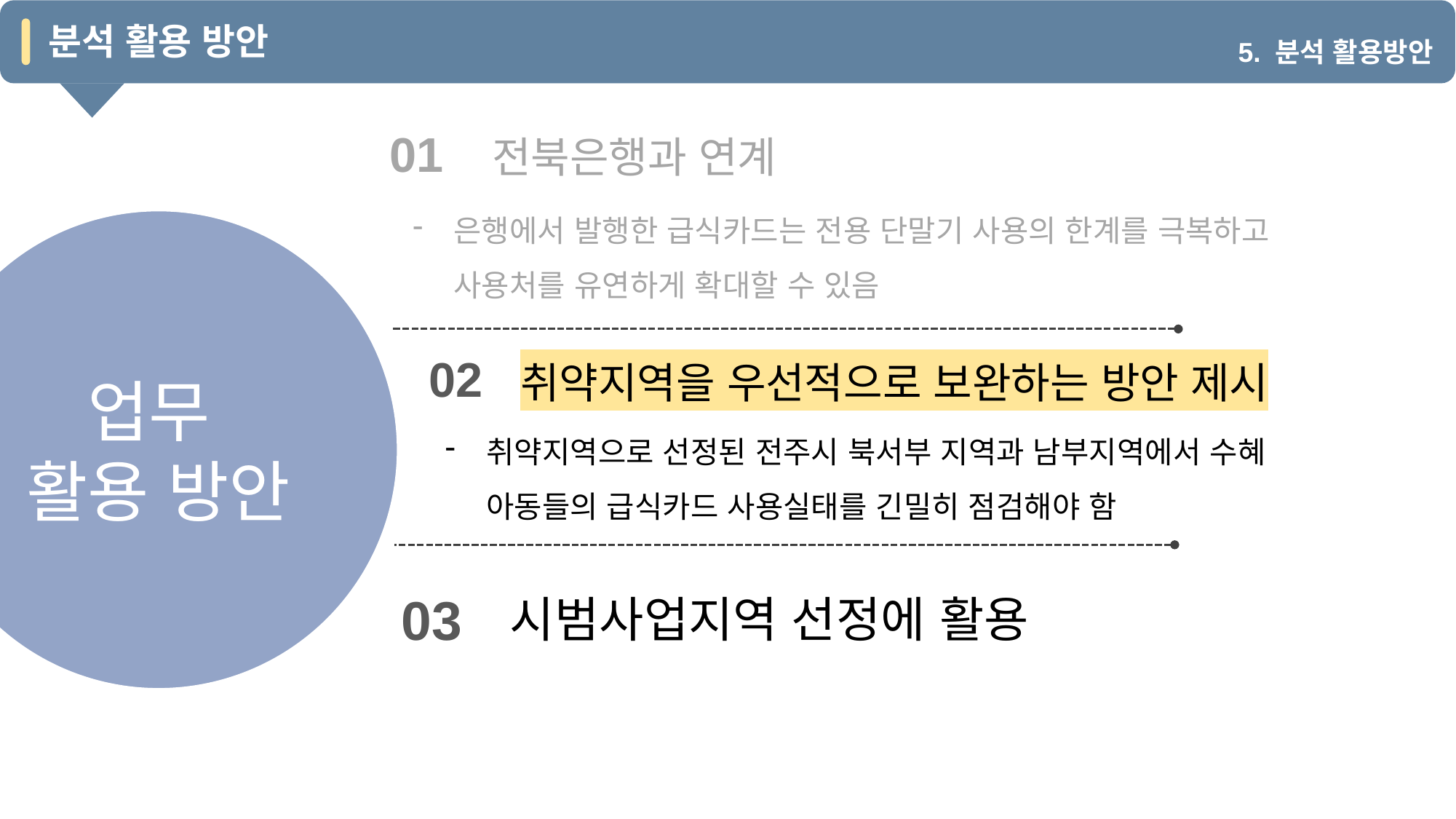

분석 활용 방안

5. 분석 활용방안

01
전북은행과 연계
은행에서 발행한 급식카드는 전용 단말기 사용의 한계를 극복하고 사용처를 유연하게 확대할 수 있음
업무
활용 방안
02
취약지역을 우선적으로 보완하는 방안 제시
취약지역으로 선정된 전주시 북서부 지역과 남부지역에서 수혜 아동들의 급식카드 사용실태를 긴밀히 점검해야 함
03
시범사업지역 선정에 활용